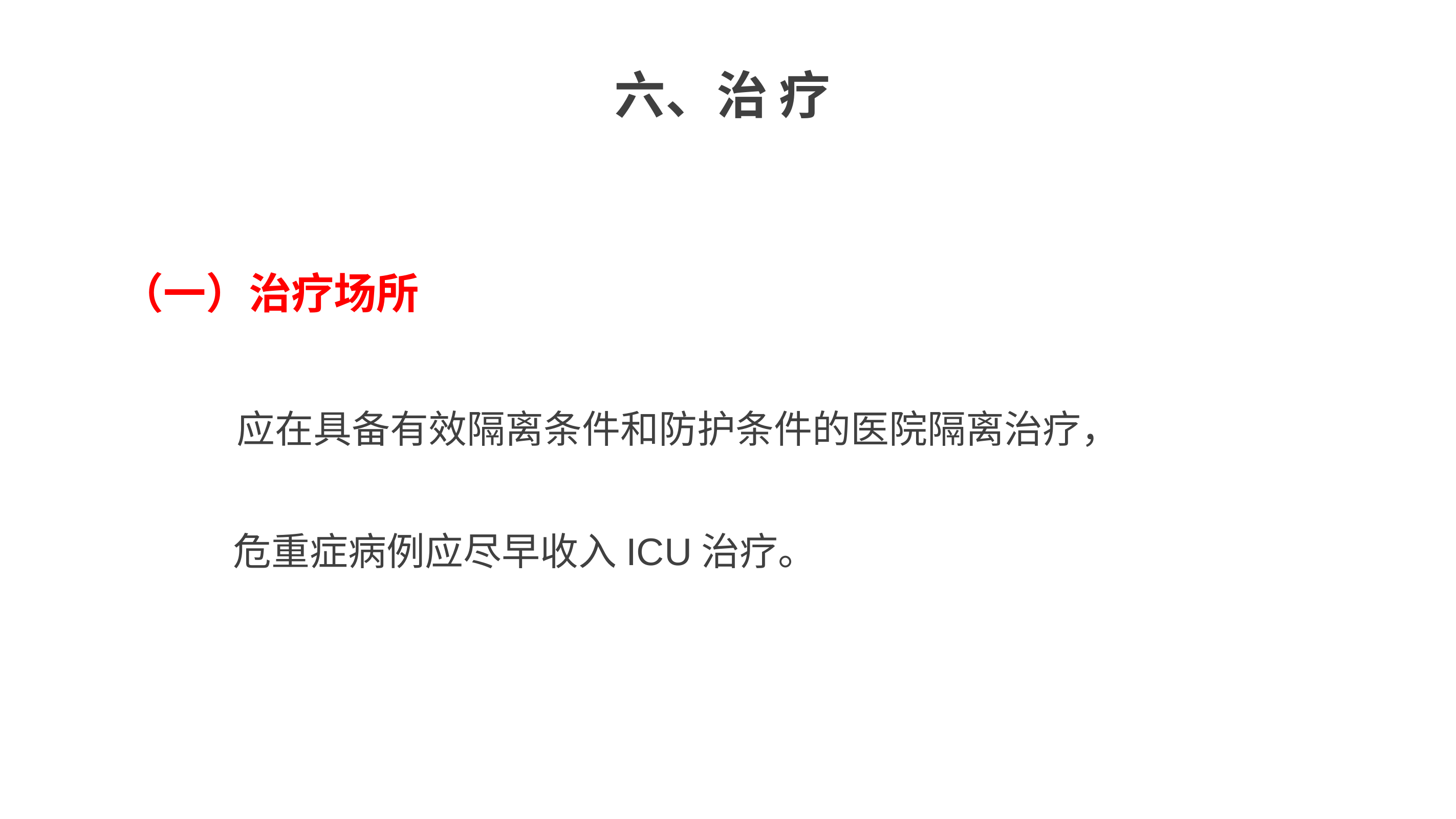

# 六、治 疗
（一）治疗场所
           应在具备有效隔离条件和防护条件的医院隔离治疗，
            危重症病例应尽早收入ICU治疗。